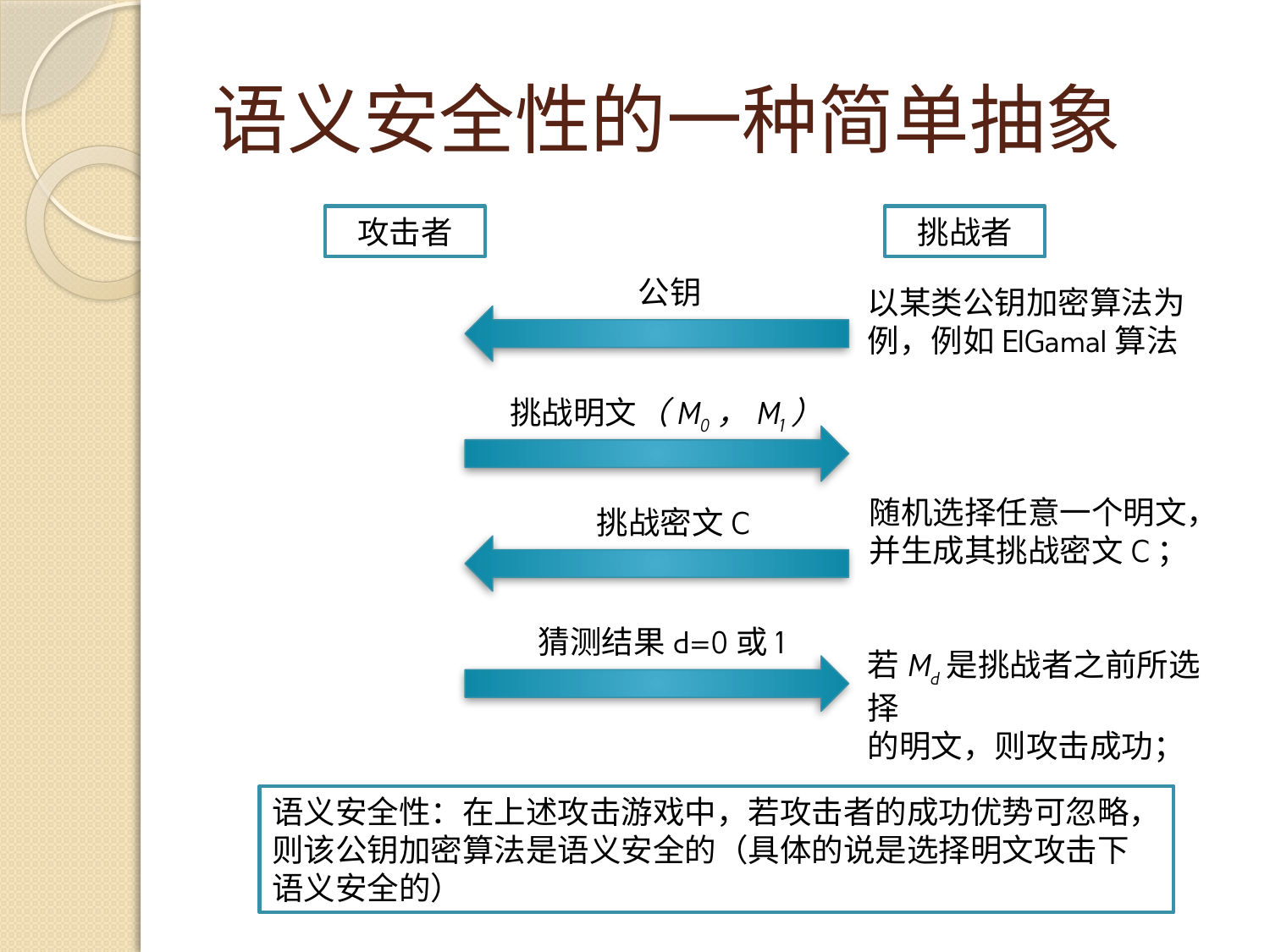

# 语义安全性的一种简单抽象
攻击者
挑战者
公钥
以某类公钥加密算法为例，例如ElGamal算法

挑战明文（M0，M1）

随机选择任意一个明文，
并生成其挑战密文C；
挑战密文C

猜测结果d=0或1
若Md是挑战者之前所选择
的明文，则攻击成功；

语义安全性：在上述攻击游戏中，若攻击者的成功优势可忽略，
则该公钥加密算法是语义安全的（具体的说是选择明文攻击下
语义安全的）